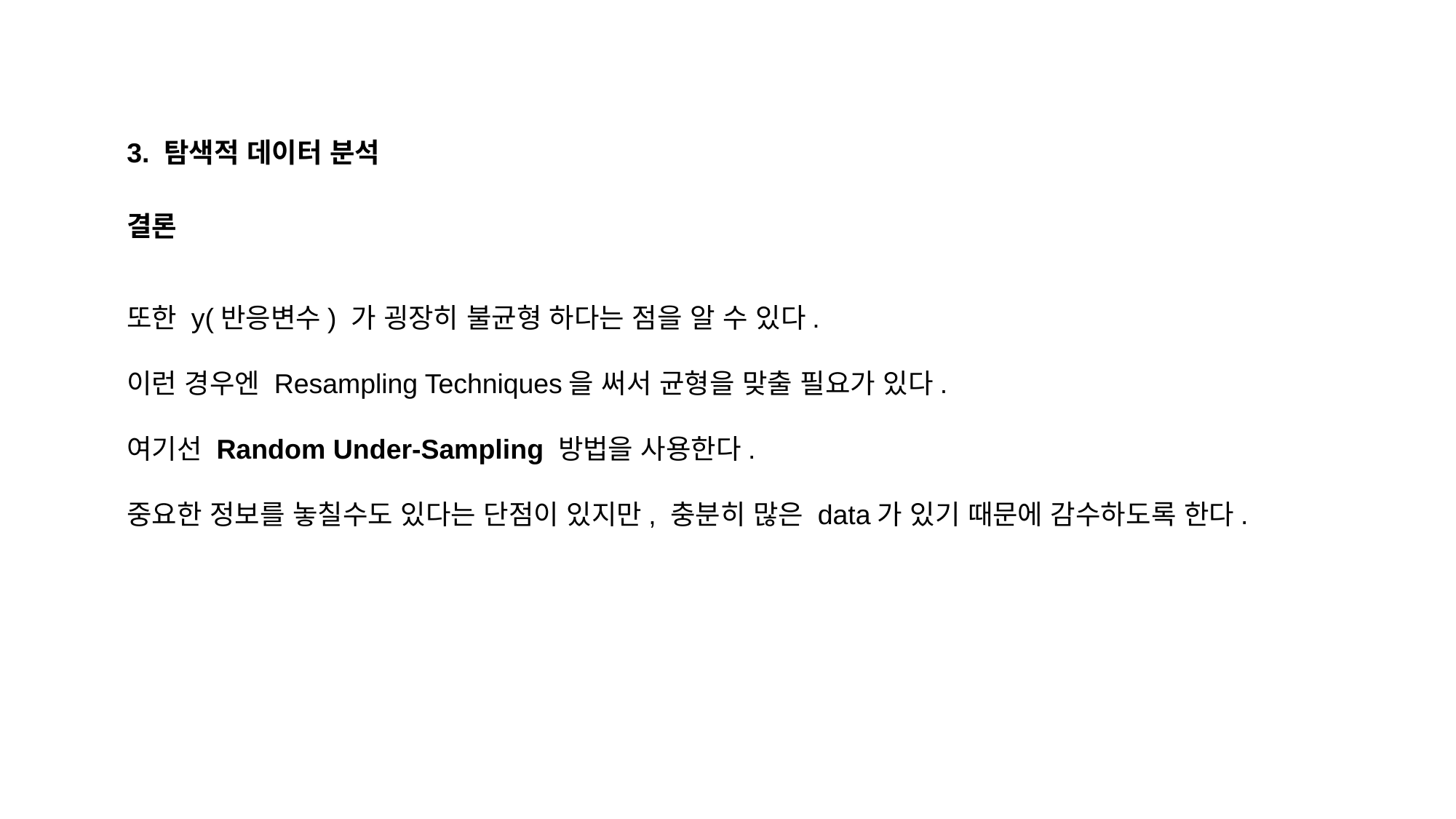

3. 탐색적 데이터 분석
결론
또한 y(반응변수) 가 굉장히 불균형 하다는 점을 알 수 있다.

이런 경우엔 Resampling Techniques을 써서 균형을 맞출 필요가 있다.

여기선 Random Under-Sampling 방법을 사용한다.

중요한 정보를 놓칠수도 있다는 단점이 있지만, 충분히 많은 data가 있기 때문에 감수하도록 한다.